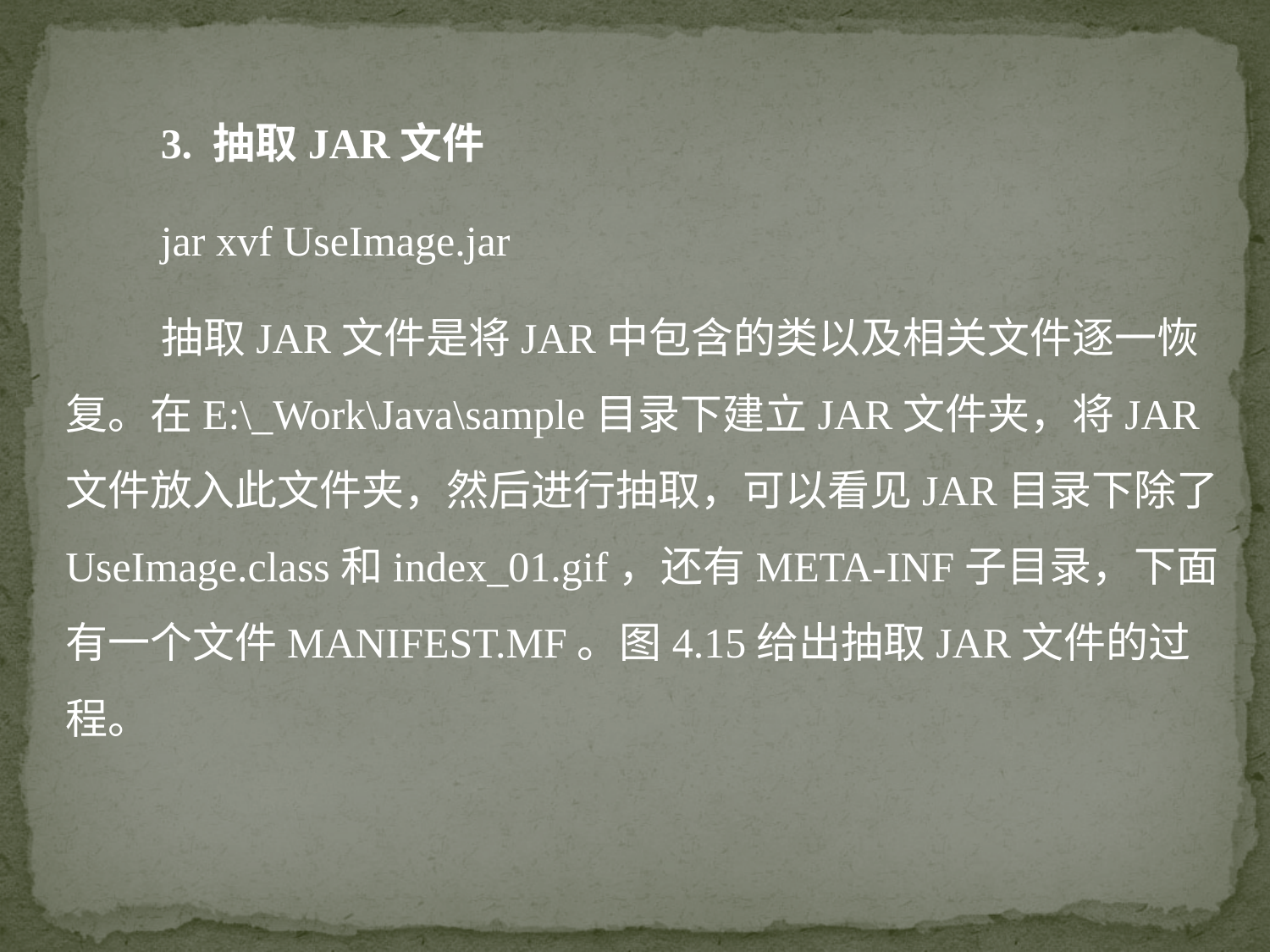

3. 抽取JAR文件
         jar xvf UseImage.jar
         抽取JAR文件是将JAR中包含的类以及相关文件逐一恢复。在E:\_Work\Java\sample目录下建立JAR文件夹，将JAR文件放入此文件夹，然后进行抽取，可以看见JAR目录下除了UseImage.class和index_01.gif，还有META-INF子目录，下面有一个文件MANIFEST.MF。图4.15给出抽取JAR文件的过程。